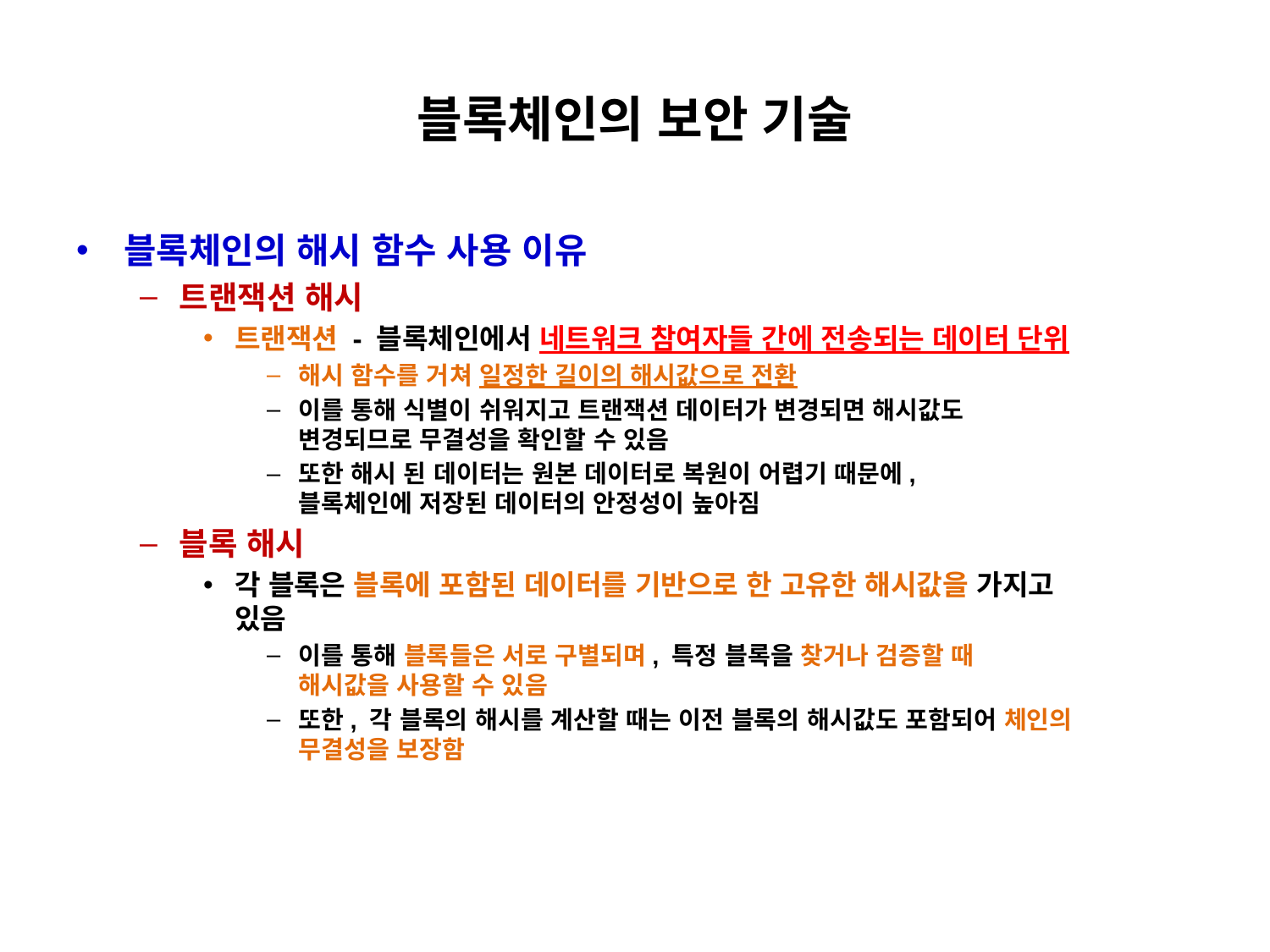

# 블록체인의 보안 기술
블록체인의 해시 함수 사용 이유
트랜잭션 해시
트랜잭션 - 블록체인에서 네트워크 참여자들 간에 전송되는 데이터 단위
해시 함수를 거쳐 일정한 길이의 해시값으로 전환
이를 통해 식별이 쉬워지고 트랜잭션 데이터가 변경되면 해시값도
변경되므로 무결성을 확인할 수 있음
또한 해시 된 데이터는 원본 데이터로 복원이 어렵기 때문에,
블록체인에 저장된 데이터의 안정성이 높아짐
블록 해시
각 블록은 블록에 포함된 데이터를 기반으로 한 고유한 해시값을 가지고
있음
이를 통해 블록들은 서로 구별되며, 특정 블록을 찾거나 검증할 때
해시값을 사용할 수 있음
또한, 각 블록의 해시를 계산할 때는 이전 블록의 해시값도 포함되어 체인의
무결성을 보장함